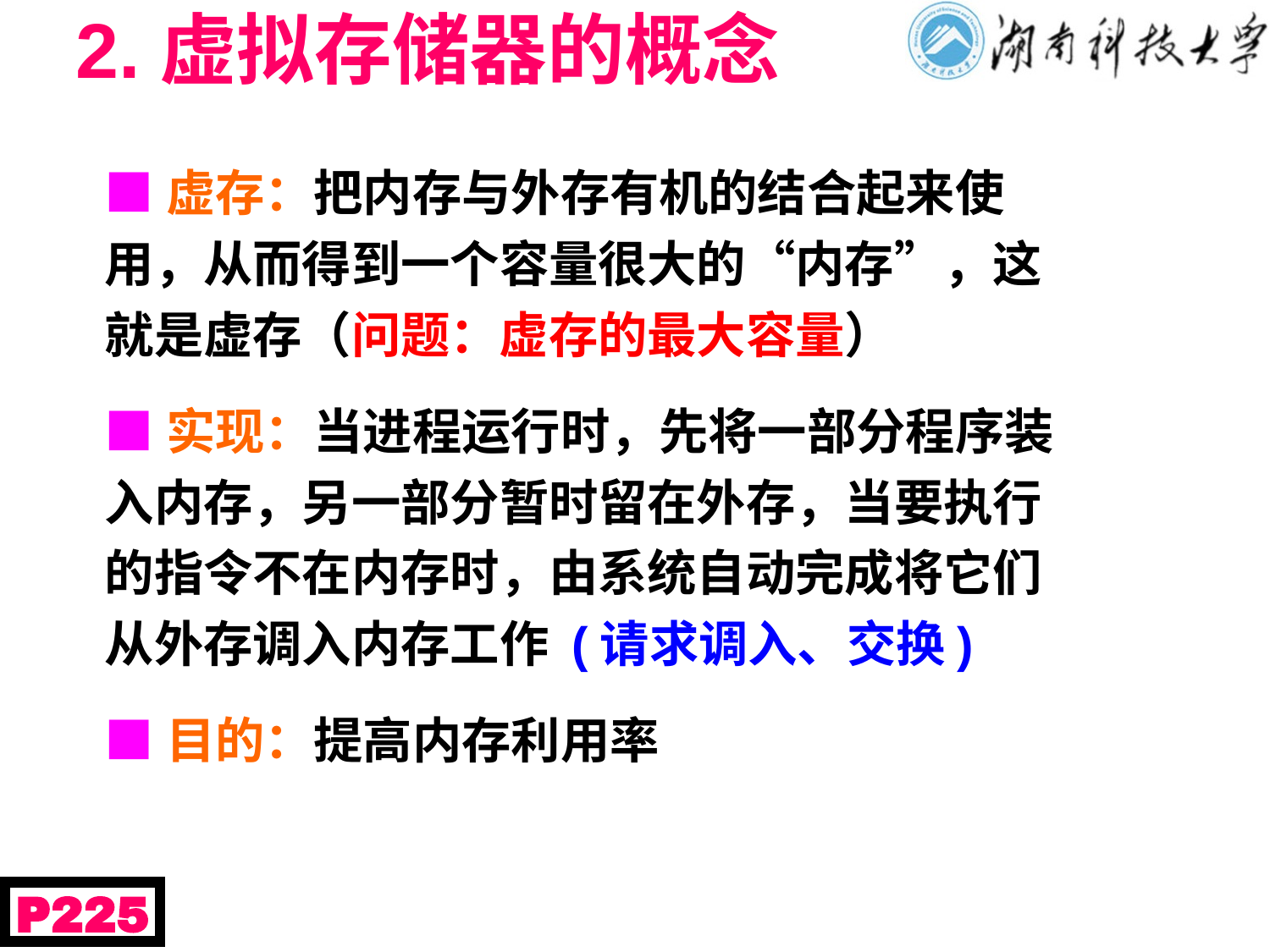

# 2.虚拟存储器的概念
■虚存：把内存与外存有机的结合起来使用，从而得到一个容量很大的“内存”，这就是虚存（问题：虚存的最大容量）
■实现：当进程运行时，先将一部分程序装入内存，另一部分暂时留在外存，当要执行的指令不在内存时，由系统自动完成将它们从外存调入内存工作 (请求调入、交换)
■目的：提高内存利用率
P225